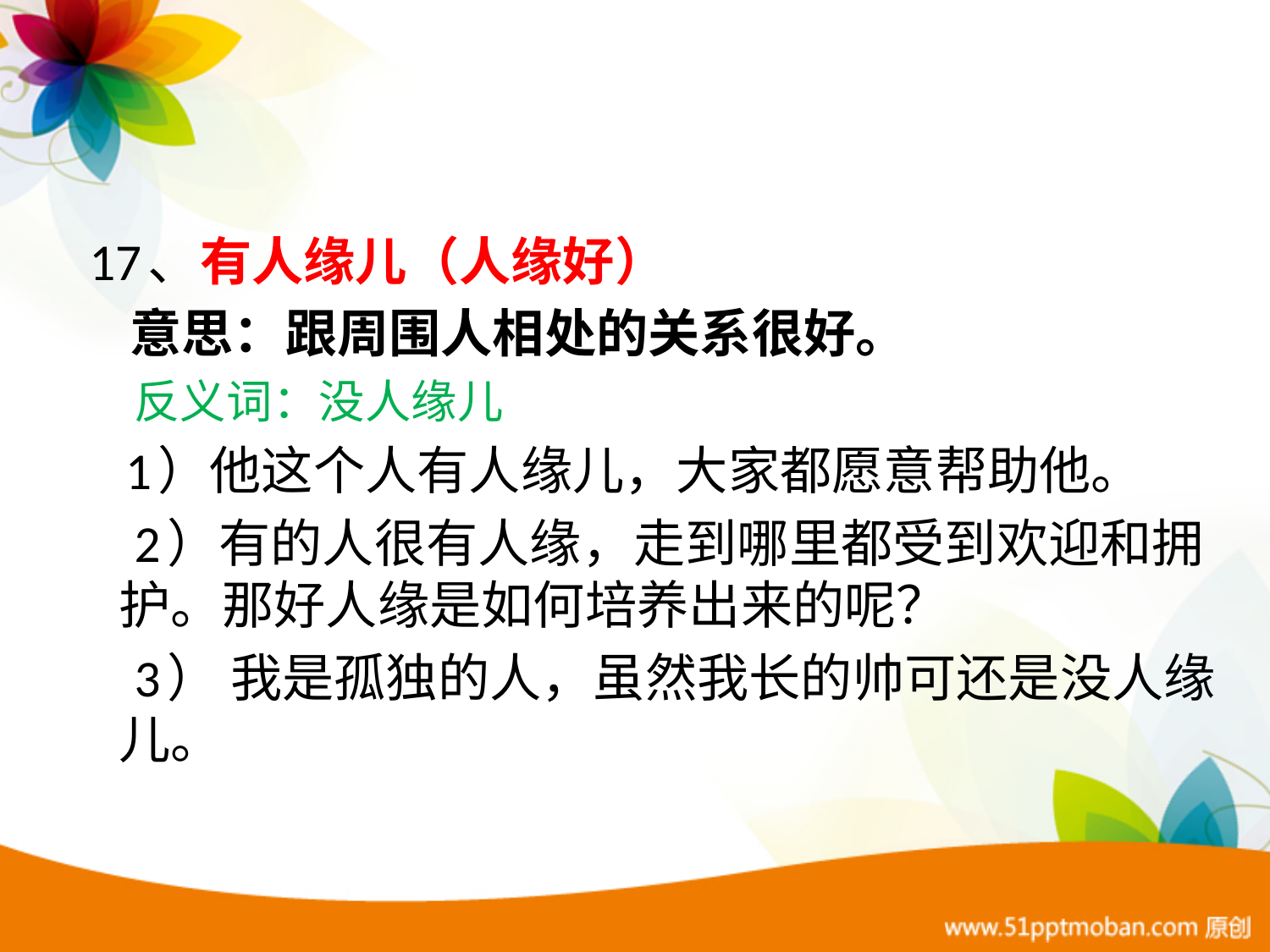

#
  17、有人缘儿（人缘好）
    意思：跟周围人相处的关系很好。
       反义词：没人缘儿
      1）他这个人有人缘儿，大家都愿意帮助他。
     2）有的人很有人缘，走到哪里都受到欢迎和拥护。那好人缘是如何培养出来的呢？
     3） 我是孤独的人，虽然我长的帅可还是没人缘儿。